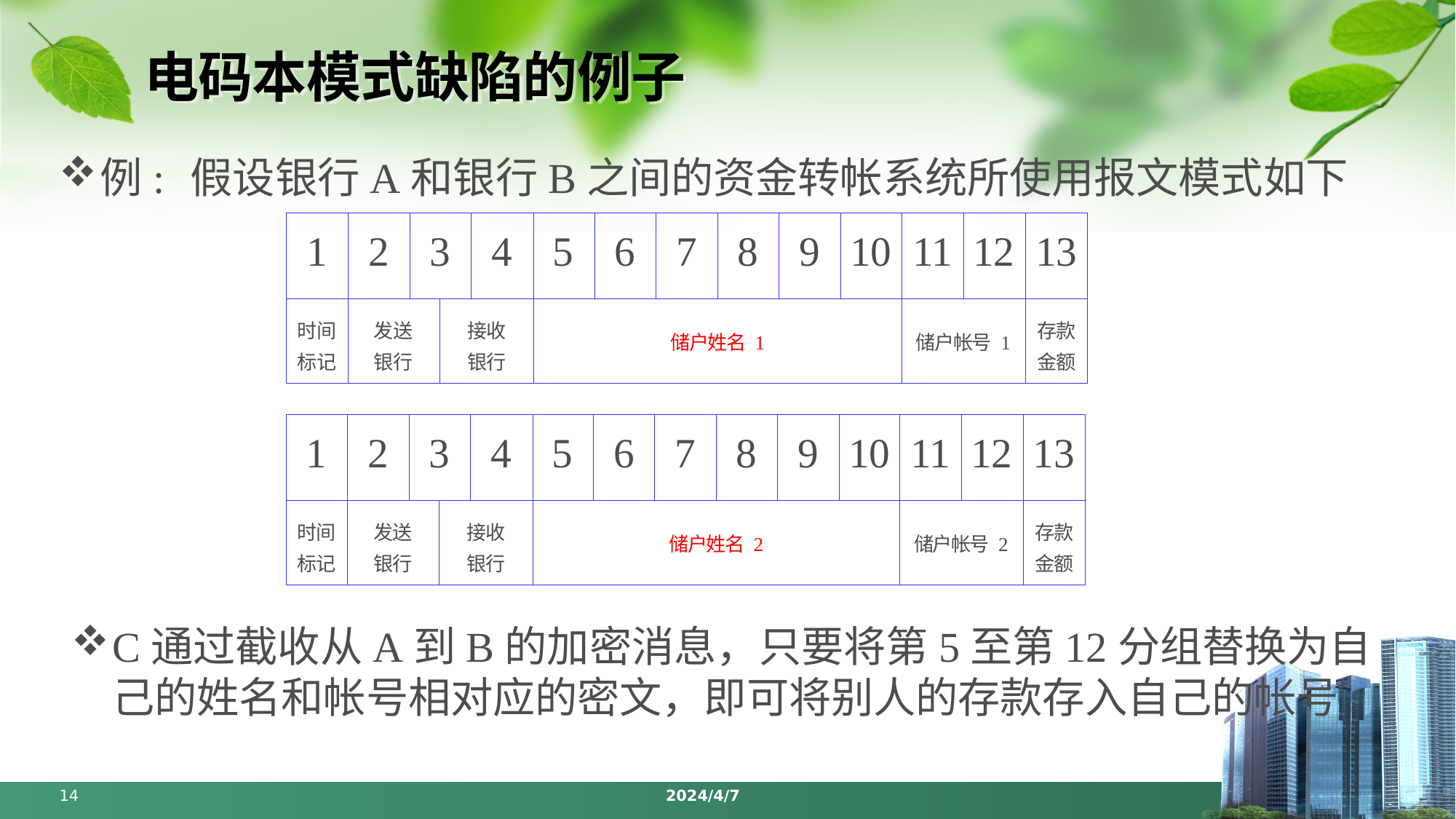

# 电码本模式缺陷的例子
例: 假设银行A和银行B之间的资金转帐系统所使用报文模式如下
| 1 | 2 | 3 |  | 4 | 5 | 6 | 7 | 8 | 9 | 10 | 11 | 12 | 13 |
| --- | --- | --- | --- | --- | --- | --- | --- | --- | --- | --- | --- | --- | --- |
| 时间标记 | 发送银行 |  | 接收银行 |  | 储户姓名 1 |  |  |  |  |  | 储户帐号 1 |  | 存款金额 |
| 1 | 2 | 3 |  | 4 | 5 | 6 | 7 | 8 | 9 | 10 | 11 | 12 | 13 |
| --- | --- | --- | --- | --- | --- | --- | --- | --- | --- | --- | --- | --- | --- |
| 时间标记 | 发送银行 |  | 接收银行 |  | 储户姓名 2 |  |  |  |  |  | 储户帐号 2 |  | 存款金额 |
C通过截收从A到B的加密消息，只要将第5至第12分组替换为自己的姓名和帐号相对应的密文，即可将别人的存款存入自己的帐号
14
2024/4/7